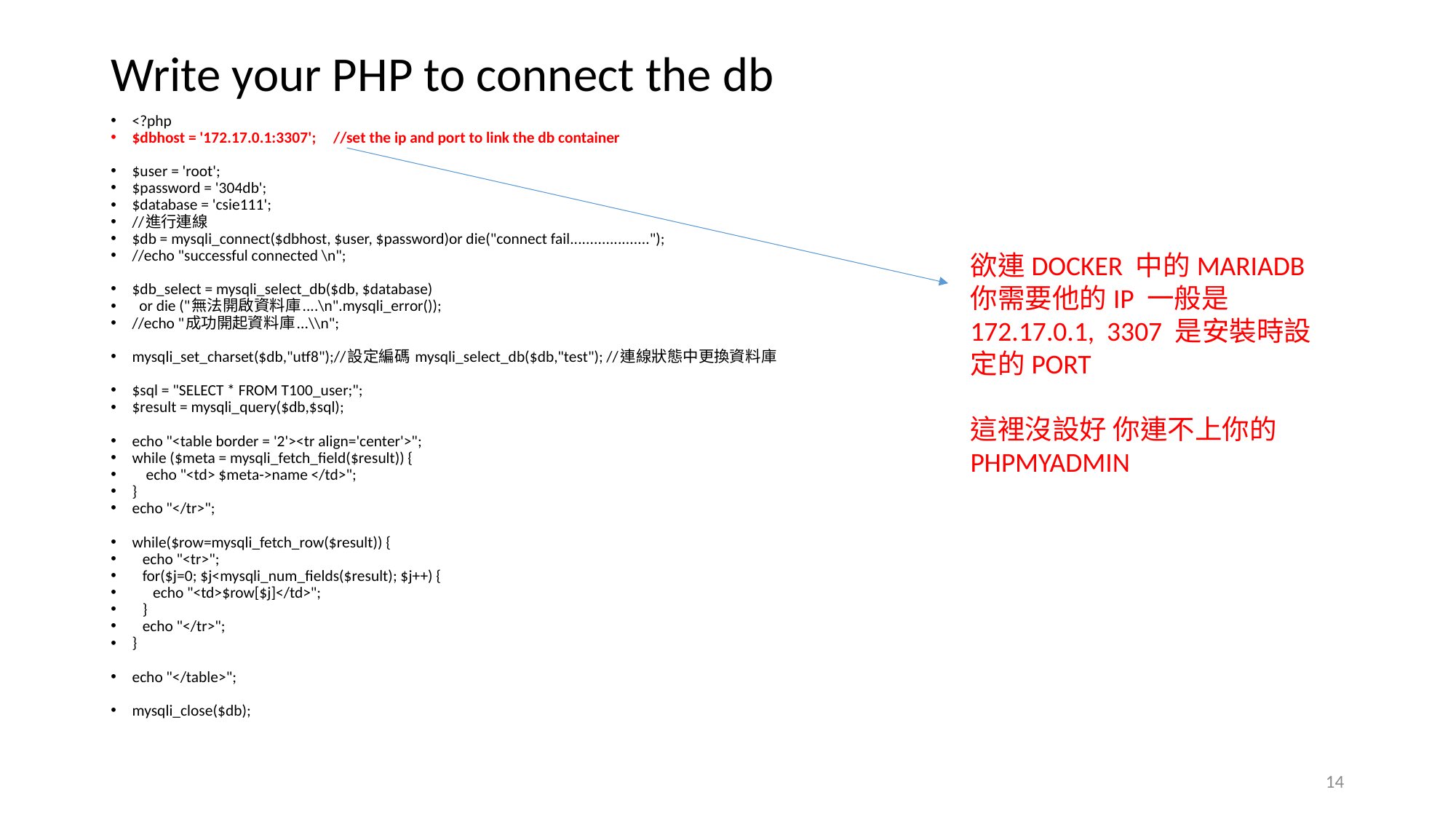

# Write your PHP to connect the db
<?php
$dbhost = '172.17.0.1:3307';     //set the ip and port to link the db container

$user = 'root';
$password = '304db';
$database = 'csie111';
//進行連線
$db = mysqli_connect($dbhost, $user, $password)or die("connect fail....................");
//echo "successful connected \n";

$db_select = mysqli_select_db($db, $database)
  or die ("無法開啟資料庫....\n".mysqli_error());
//echo "成功開起資料庫...\\n";

mysqli_set_charset($db,"utf8");//設定編碼 mysqli_select_db($db,"test"); //連線狀態中更換資料庫

$sql = "SELECT * FROM T100_user;";
$result = mysqli_query($db,$sql);

echo "<table border = '2'><tr align='center'>";
while ($meta = mysqli_fetch_field($result)) {
    echo "<td> $meta->name </td>";
}
echo "</tr>";

while($row=mysqli_fetch_row($result)) {
   echo "<tr>";
   for($j=0; $j<mysqli_num_fields($result); $j++) {
      echo "<td>$row[$j]</td>";
   }
   echo "</tr>";
}

echo "</table>";

mysqli_close($db);
欲連DOCKER 中的MARIADB 你需要他的IP 一般是172.17.0.1,  3307 是安裝時設定的PORT

這裡沒設好 你連不上你的PHPMYADMIN
14